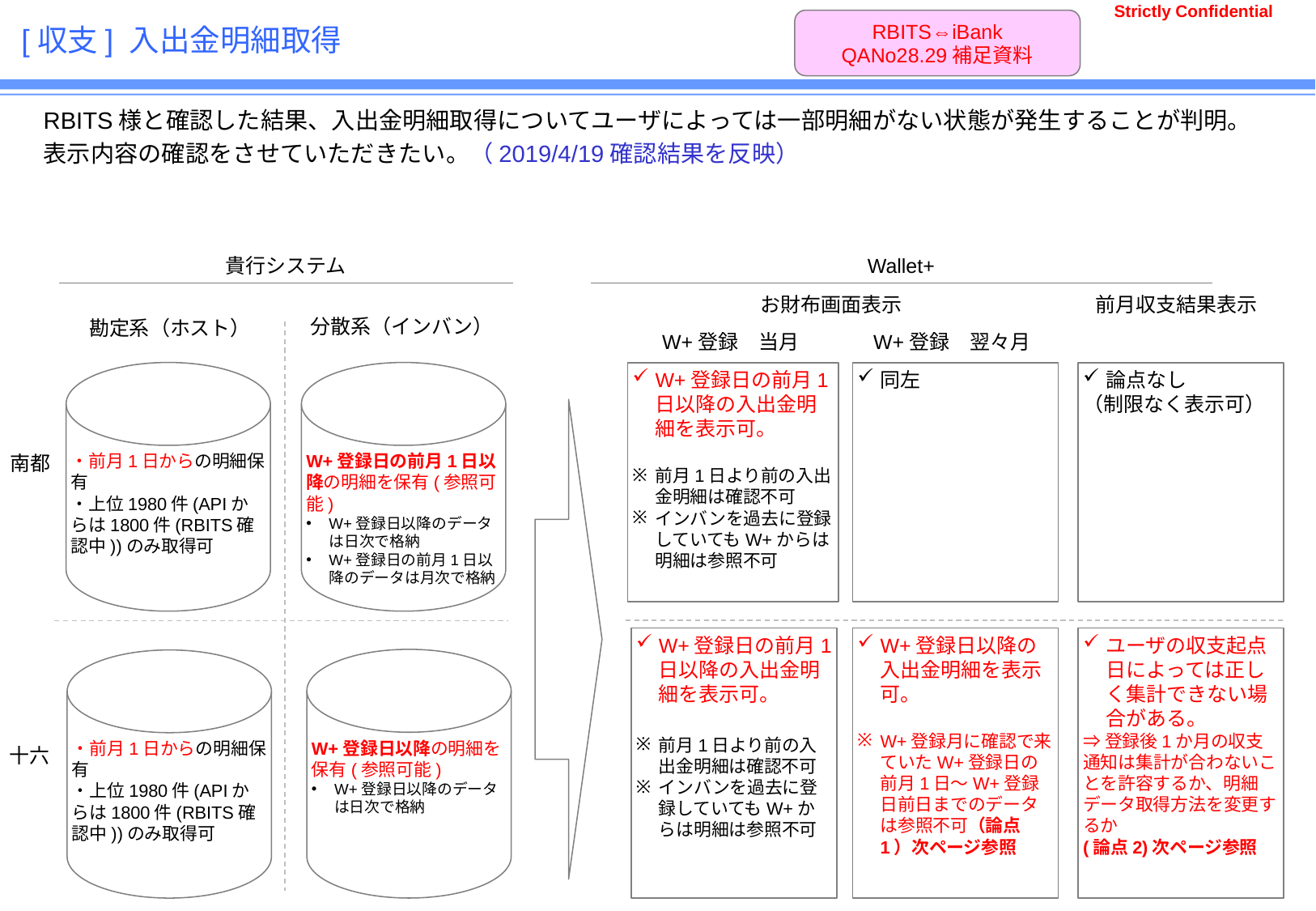

# [収支] 入出金明細取得
RBITS⇔iBank
QANo28.29補足資料
RBITS様と確認した結果、入出金明細取得についてユーザによっては一部明細がない状態が発生することが判明。
表示内容の確認をさせていただきたい。（2019/4/19確認結果を反映）
貴行システム
Wallet+
お財布画面表示
前月収支結果表示
分散系（インバン）
勘定系（ホスト）
W+登録　当月
W+登録　翌々月
南都
W+登録日の前月1日以降の明細を保有(参照可能)
W+登録日以降のデータは日次で格納
W+登録日の前月1日以降のデータは月次で格納
・前月1日からの明細保有
・上位1980件(APIからは1800件(RBITS確認中))のみ取得可
同左
W+登録日の前月1日以降の入出金明細を表示可。

前月1日より前の入出金明細は確認不可
インバンを過去に登録していてもW+からは明細は参照不可

論点なし
（制限なく表示可）

十六
W+登録日の前月1日以降の入出金明細を表示可。

前月1日より前の入出金明細は確認不可
インバンを過去に登録していてもW+からは明細は参照不可

W+登録日以降の入出金明細を表示可。

W+登録月に確認で来ていたW+登録日の前月1日～W+登録日前日までのデータは参照不可（論点1）次ページ参照
ユーザの収支起点日によっては正しく集計できない場合がある。
⇒登録後1か月の収支通知は集計が合わないことを許容するか、明細データ取得方法を変更するか
(論点2)次ページ参照
W+登録日以降の明細を保有(参照可能)
W+登録日以降のデータは日次で格納
・前月1日からの明細保有
・上位1980件(APIからは1800件(RBITS確認中))のみ取得可